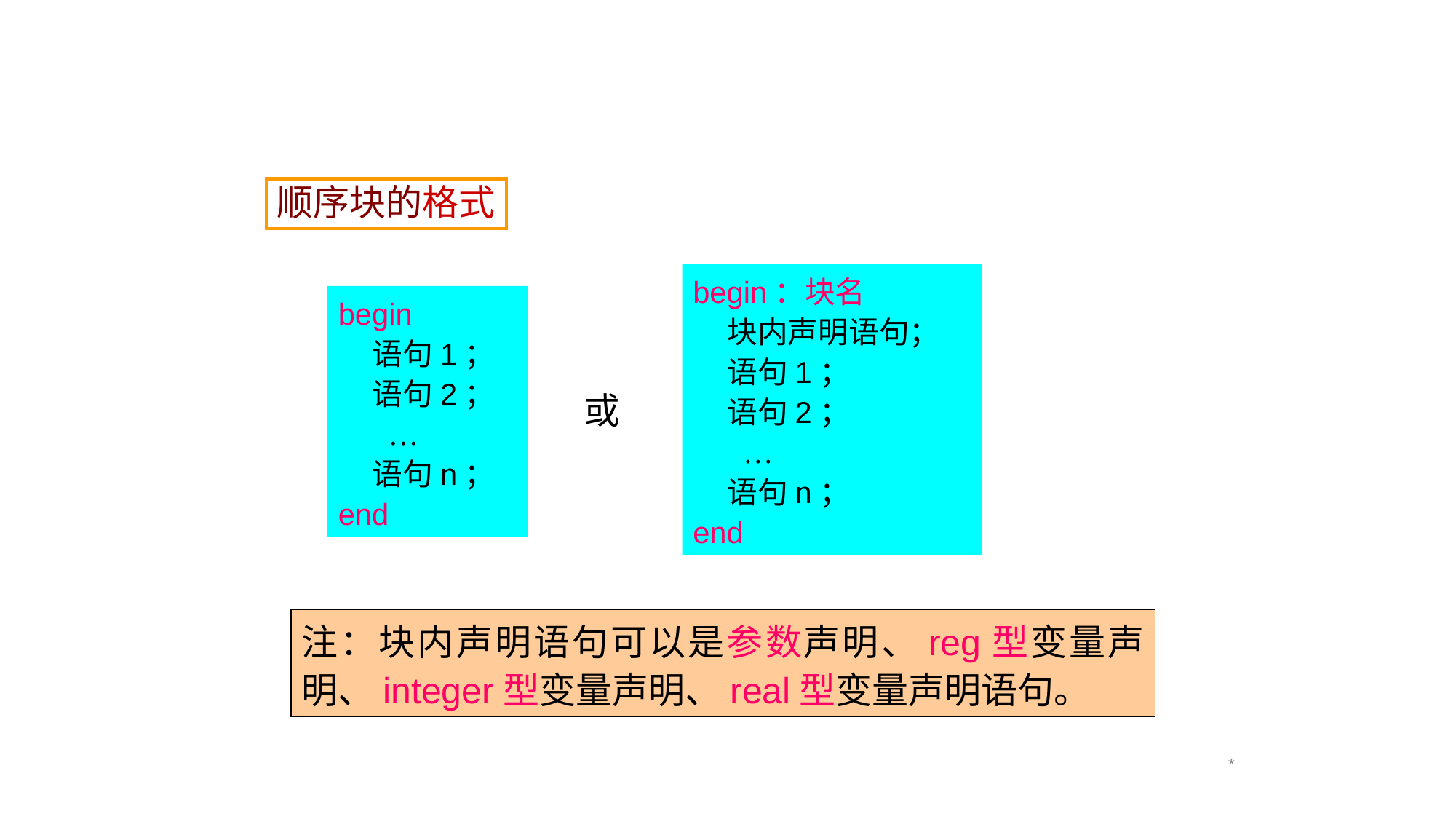

顺序块的格式
begin：块名
    块内声明语句；
    语句1；
    语句2；
      …
    语句n；
end
begin
    语句1；
    语句2；
      …
    语句n；
end
或
注：块内声明语句可以是参数声明、reg型变量声明、integer型变量声明、real型变量声明语句。
*